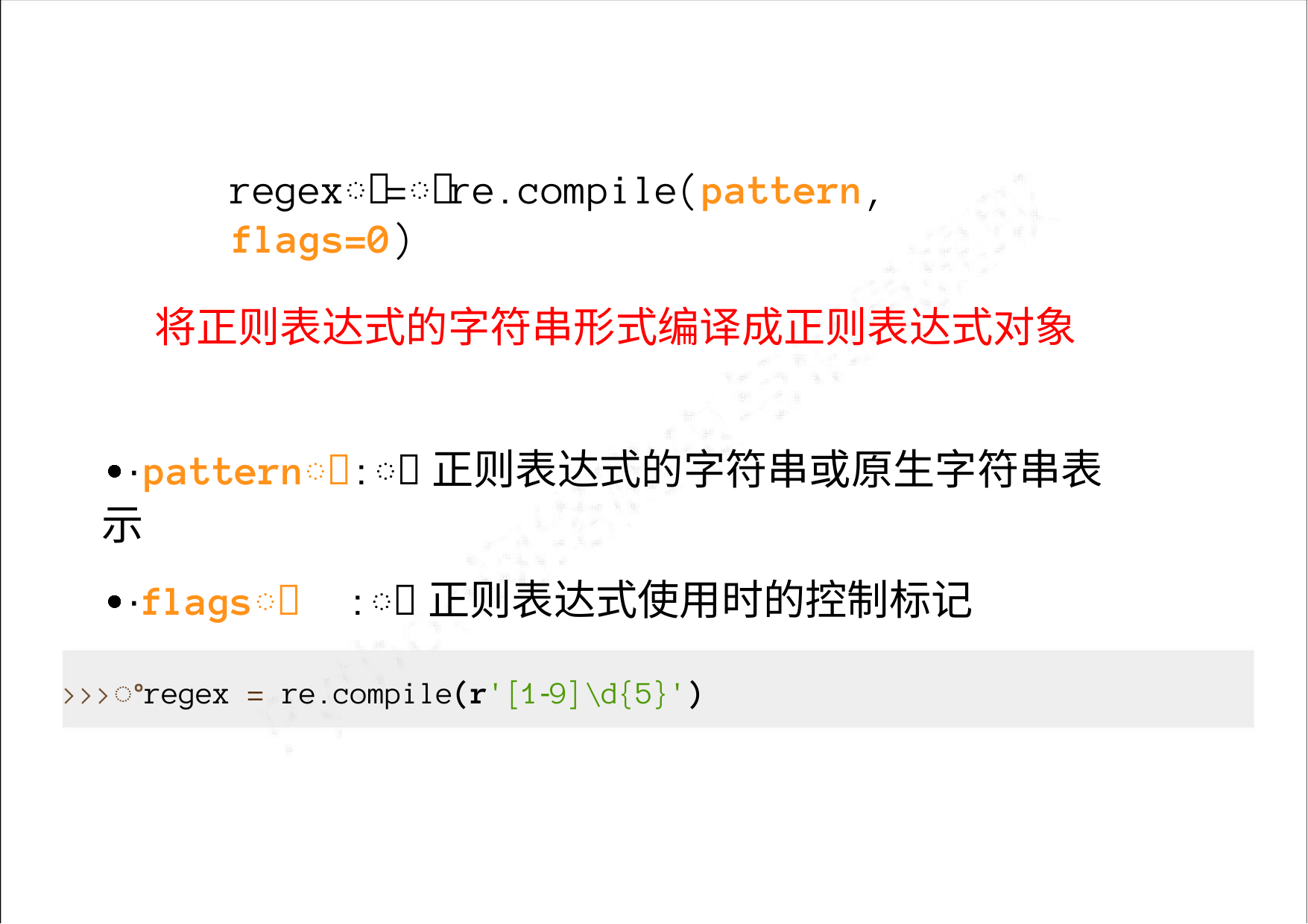

regexꢀ=ꢀre.compile(pattern, flags=0)
将正则表达式的字符串形式编译成正则表达式对象
∙ꢀpatternꢀ:ꢀ正则表达式的字符串或原生字符串表示
∙ꢀflagsꢀ :ꢀ正则表达式使用时的控制标记
>>>ꢀregex = re.compile(r'[1‐9]\d{5}')